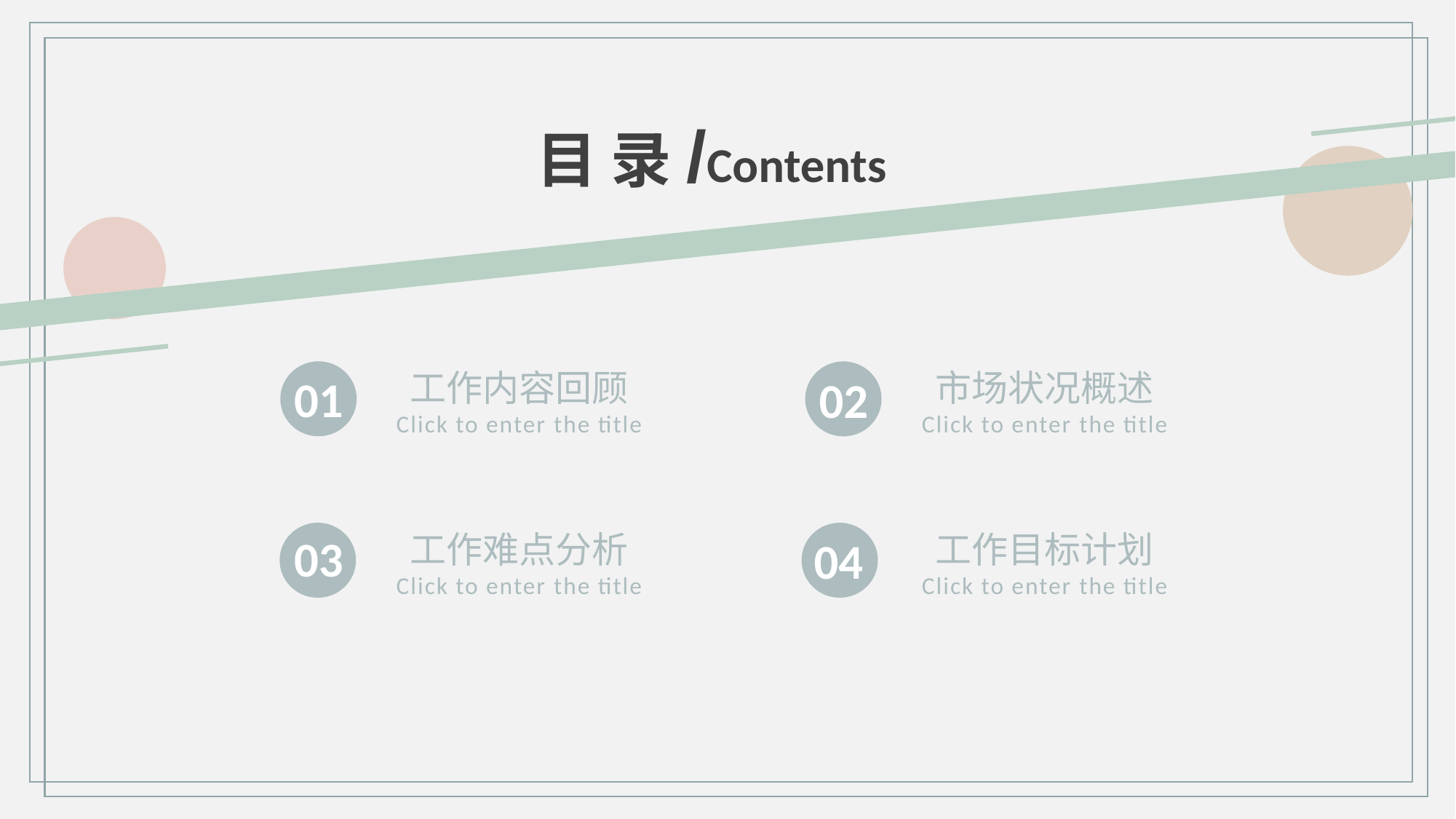

目 录/Contents

工作内容回顾
Click to enter the title
市场状况概述
Click to enter the title

01

02
工作难点分析
Click to enter the title
工作目标计划
Click to enter the title

03

04